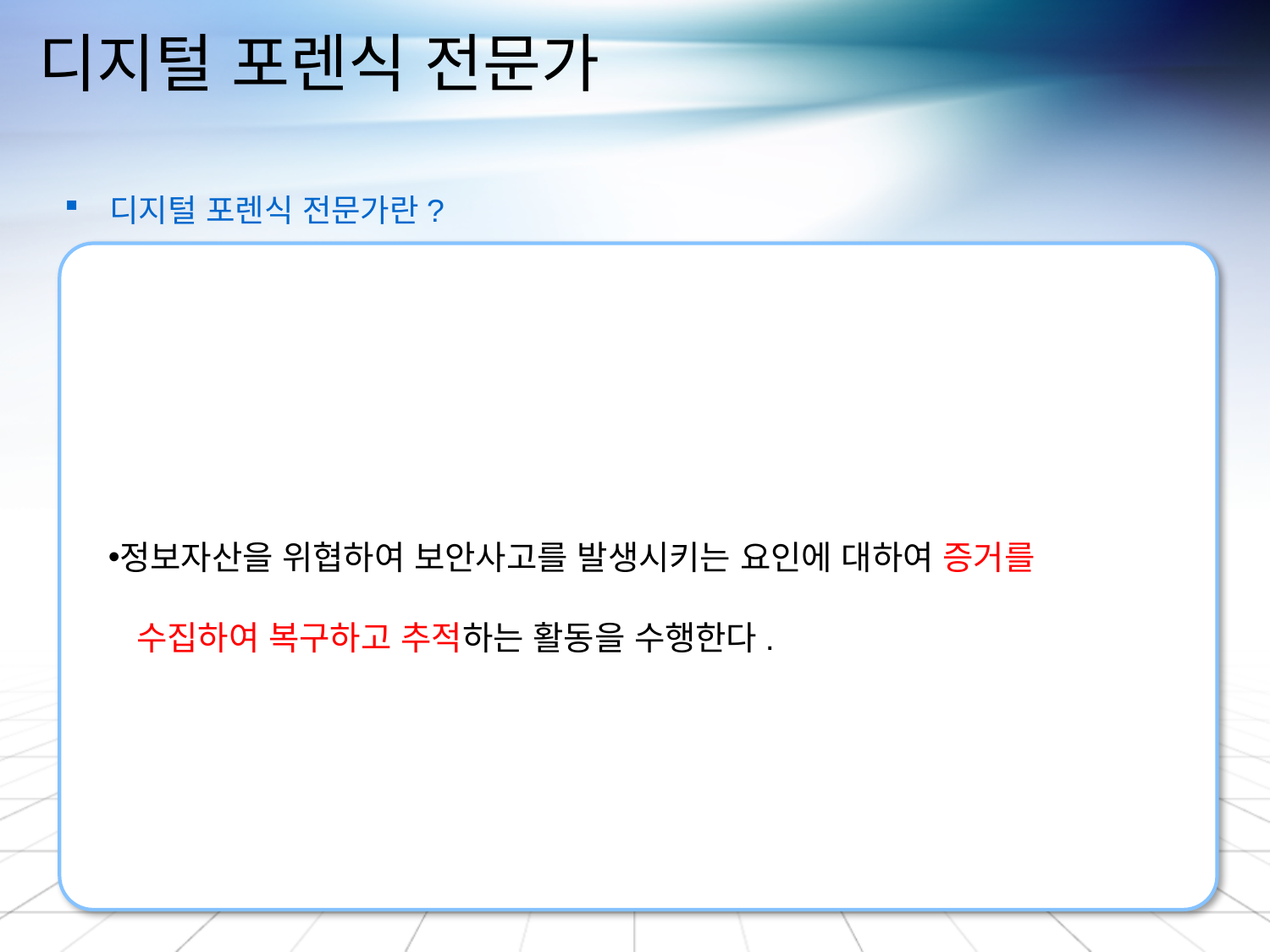

# 디지털 포렌식 전문가
 디지털 포렌식 전문가란?

정보자산을 위협하여 보안사고를 발생시키는 요인에 대하여 증거를
  수집하여 복구하고 추적하는 활동을 수행한다.